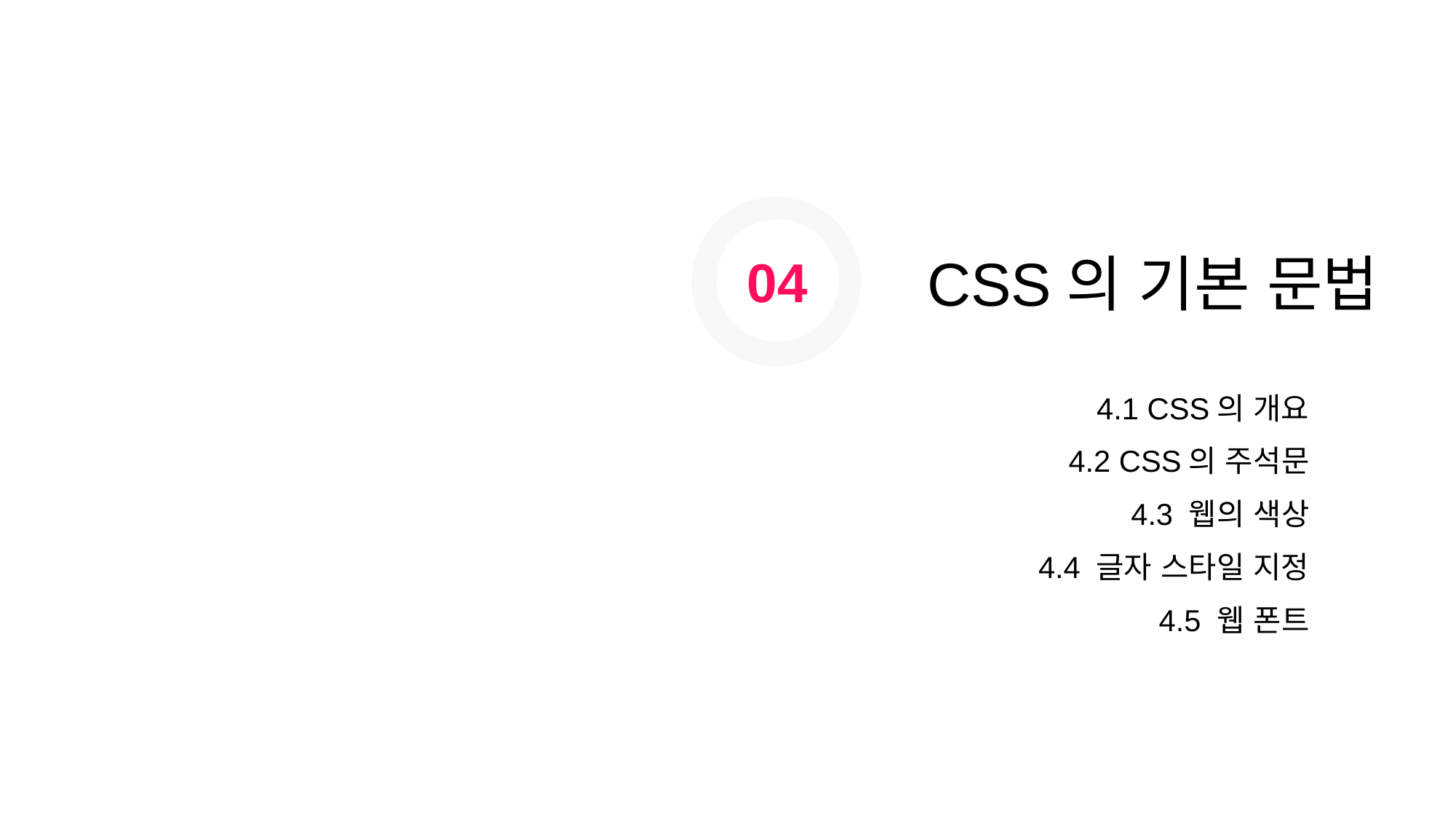

04
CSS의 기본 문법
4.1 CSS의 개요
4.2 CSS의 주석문
4.3 웹의 색상
4.4 글자 스타일 지정
4.5 웹 폰트